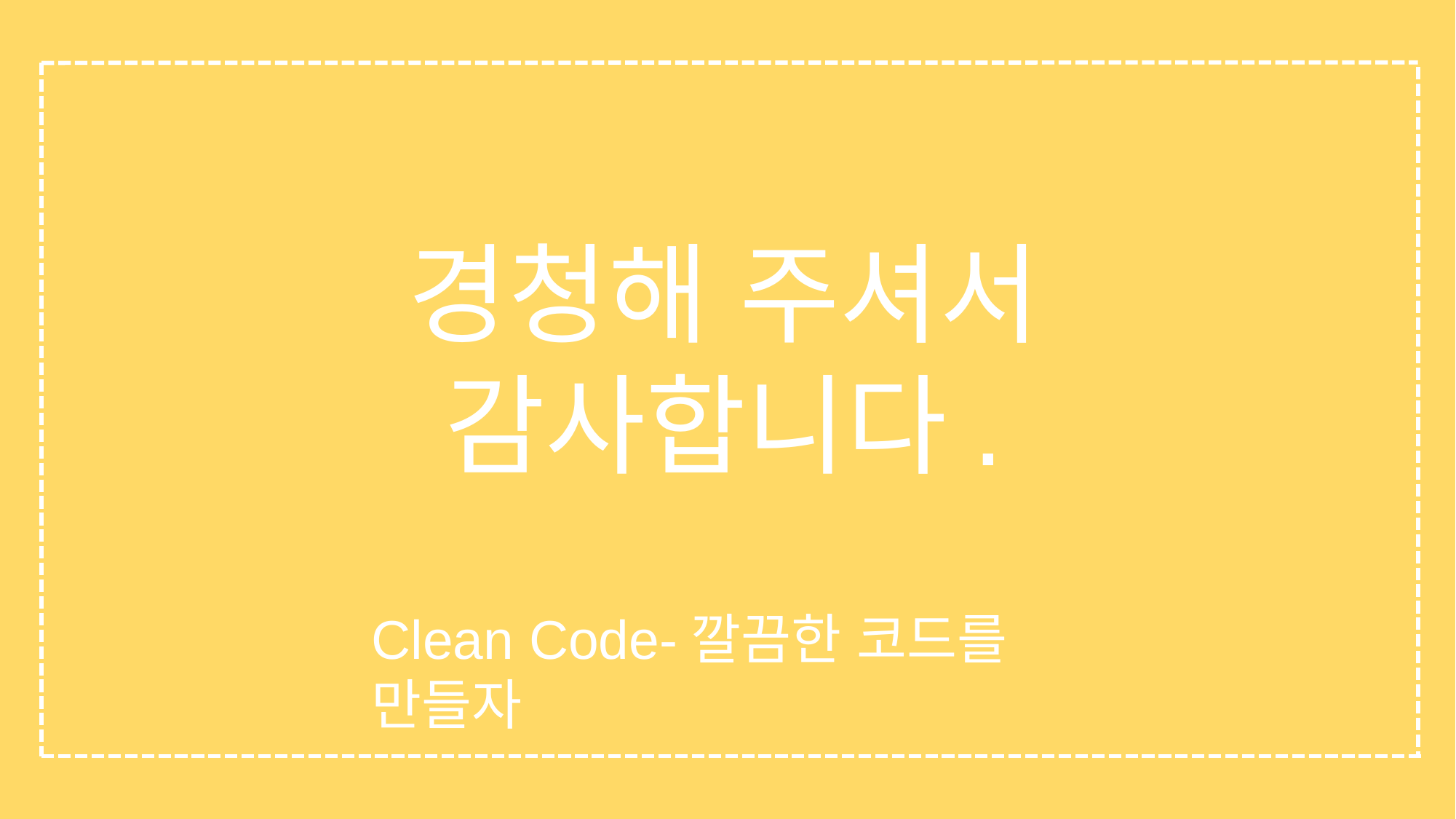

경청해 주셔서 감사합니다.
Clean Code-깔끔한 코드를 만들자